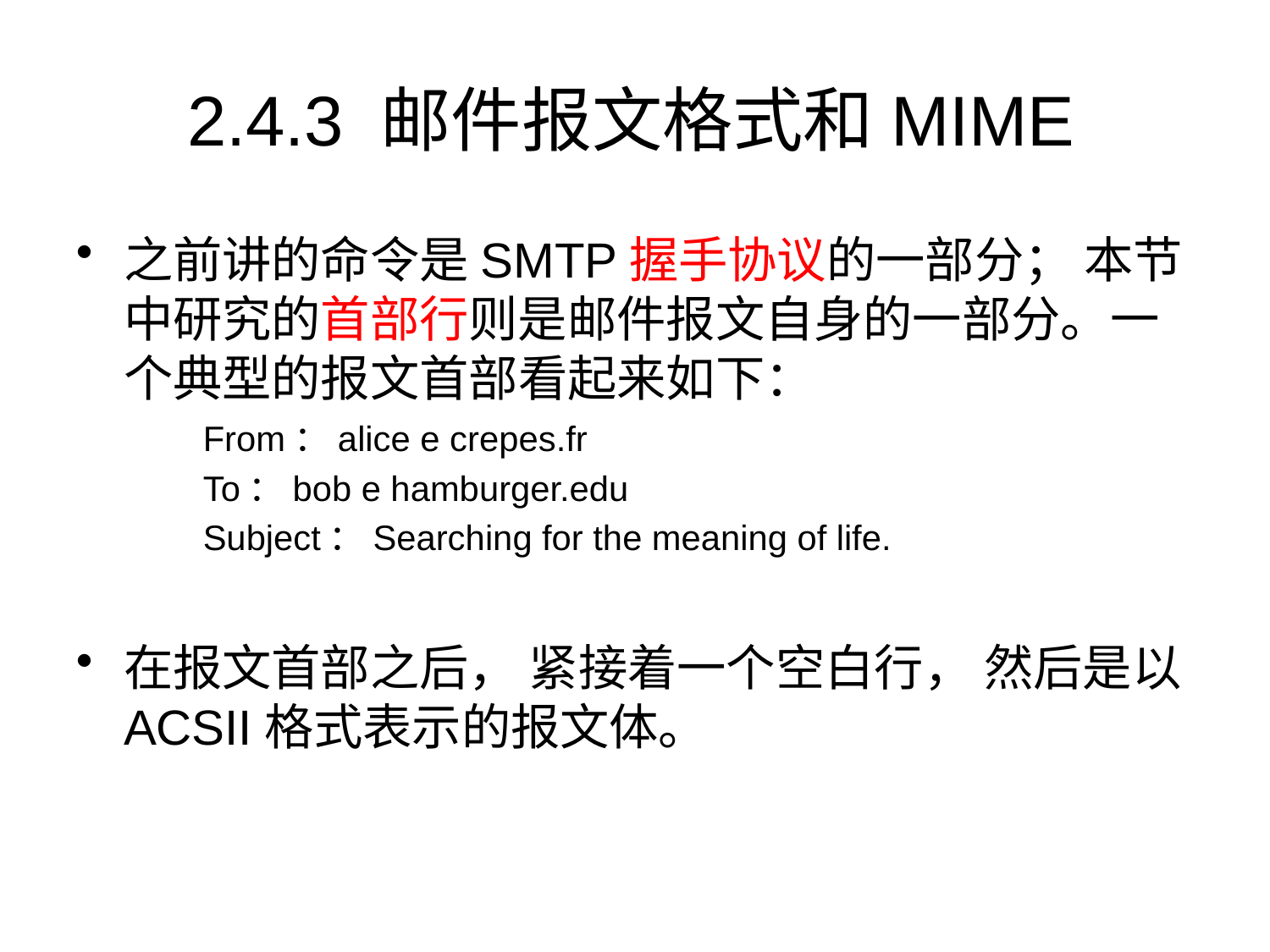

# 2.4.3 邮件报文格式和MIME
之前讲的命令是SMTP握手协议的一部分； 本节中研究的首部行则是邮件报文自身的一部分。一个典型的报文首部看起来如下：
	From：alice e crepes.fr
	To：bob e hamburger.edu
	Subject：Searching for the meaning of life.

在报文首部之后， 紧接着一个空白行， 然后是以ACSII格式表示的报文体。